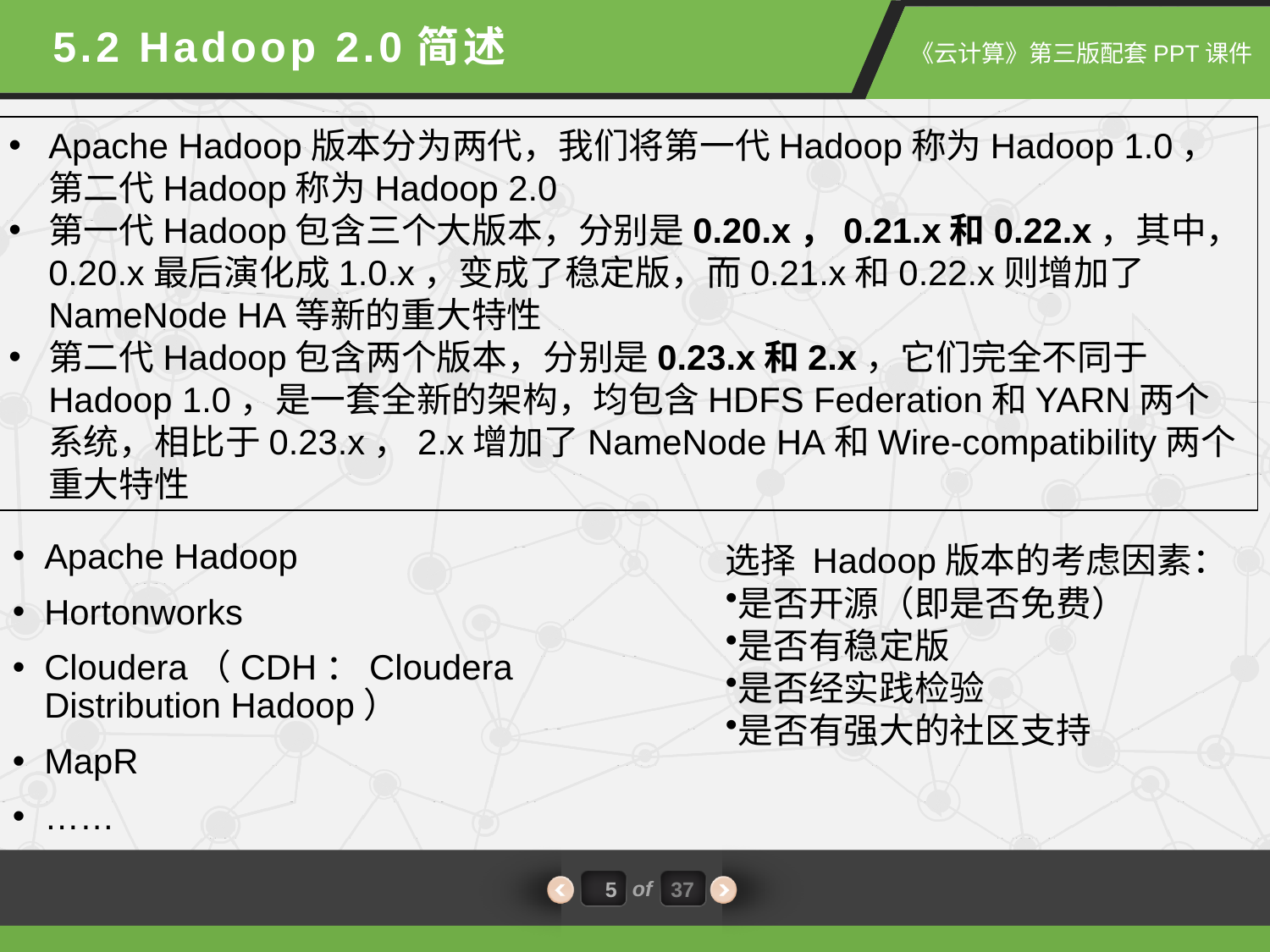

5.2 Hadoop 2.0简述
Apache Hadoop版本分为两代，我们将第一代Hadoop称为Hadoop 1.0，第二代Hadoop称为Hadoop 2.0
第一代Hadoop包含三个大版本，分别是0.20.x，0.21.x和0.22.x，其中，0.20.x最后演化成1.0.x，变成了稳定版，而0.21.x和0.22.x则增加了NameNode HA等新的重大特性
第二代Hadoop包含两个版本，分别是0.23.x和2.x，它们完全不同于Hadoop 1.0，是一套全新的架构，均包含HDFS Federation和YARN两个系统，相比于0.23.x，2.x增加了NameNode HA和Wire-compatibility两个重大特性
Apache Hadoop
Hortonworks
Cloudera（CDH：Cloudera Distribution Hadoop）
MapR
……
选择 Hadoop版本的考虑因素：
是否开源（即是否免费）
是否有稳定版
是否经实践检验
是否有强大的社区支持
5